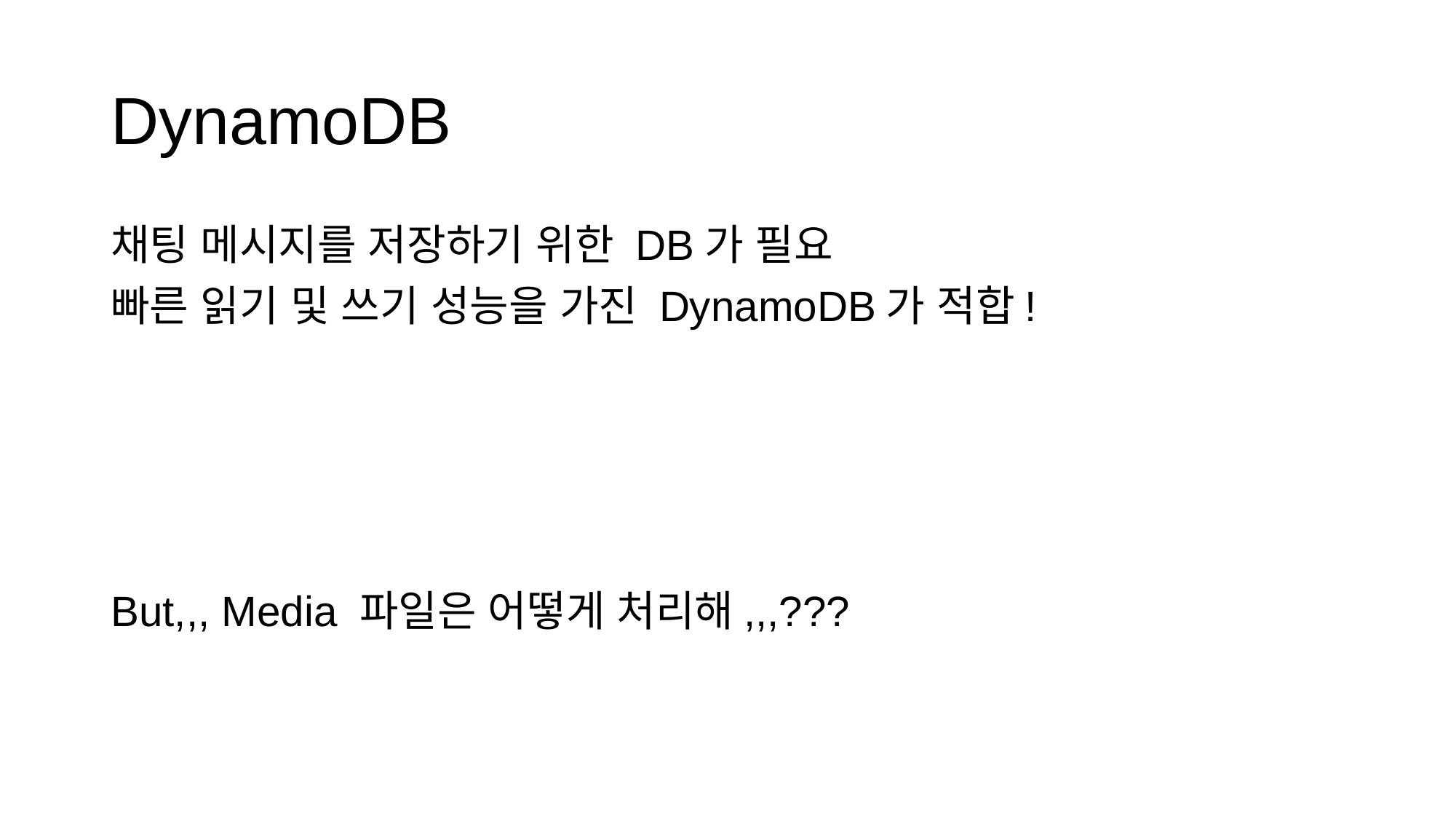

# DynamoDB
채팅 메시지를 저장하기 위한 DB가 필요
빠른 읽기 및 쓰기 성능을 가진 DynamoDB가 적합!

But,,, Media 파일은 어떻게 처리해,,,???